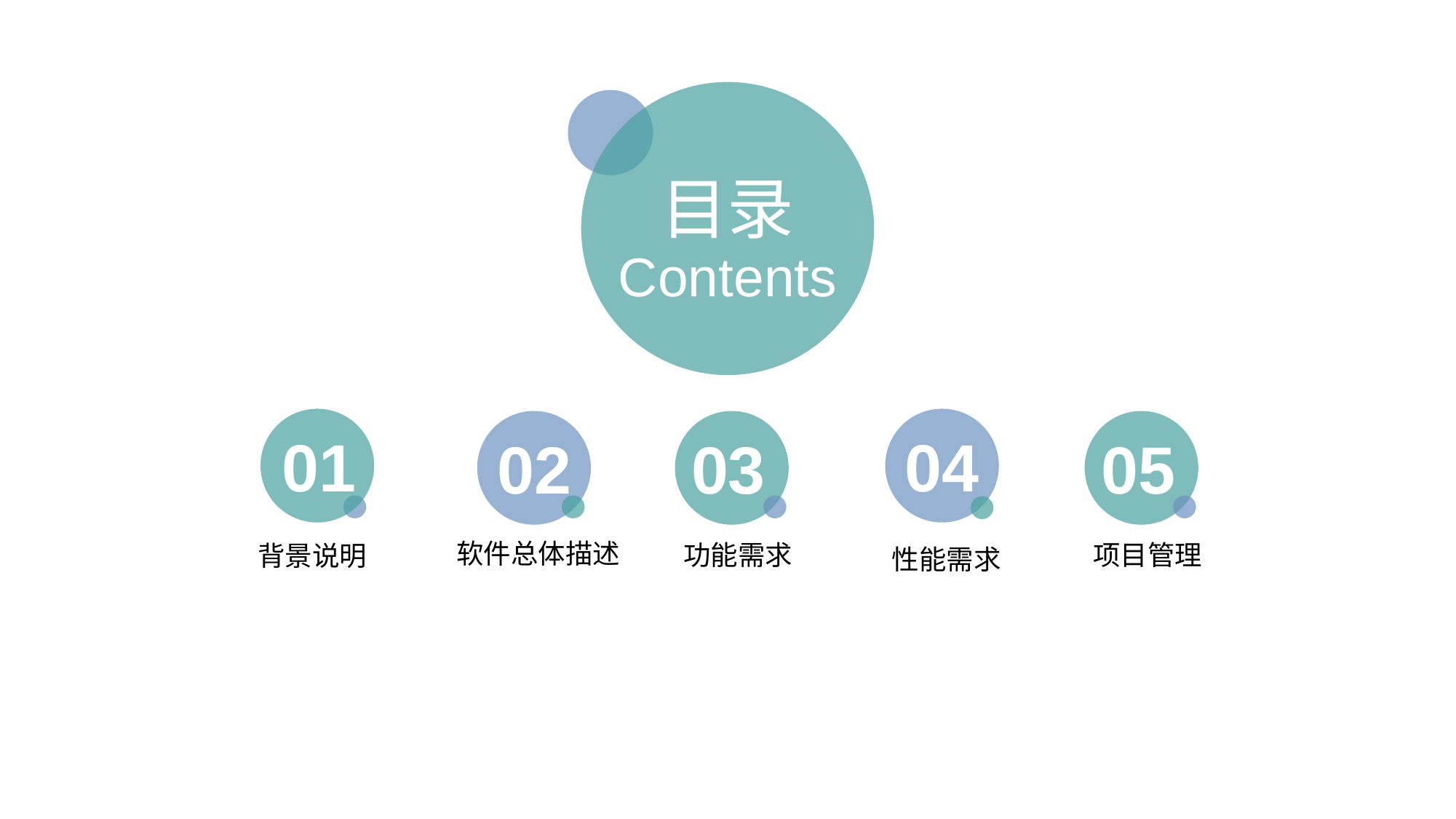

目录
Contents

01
04
02
03
05

软件总体描述
功能需求
项目管理
背景说明
性能需求